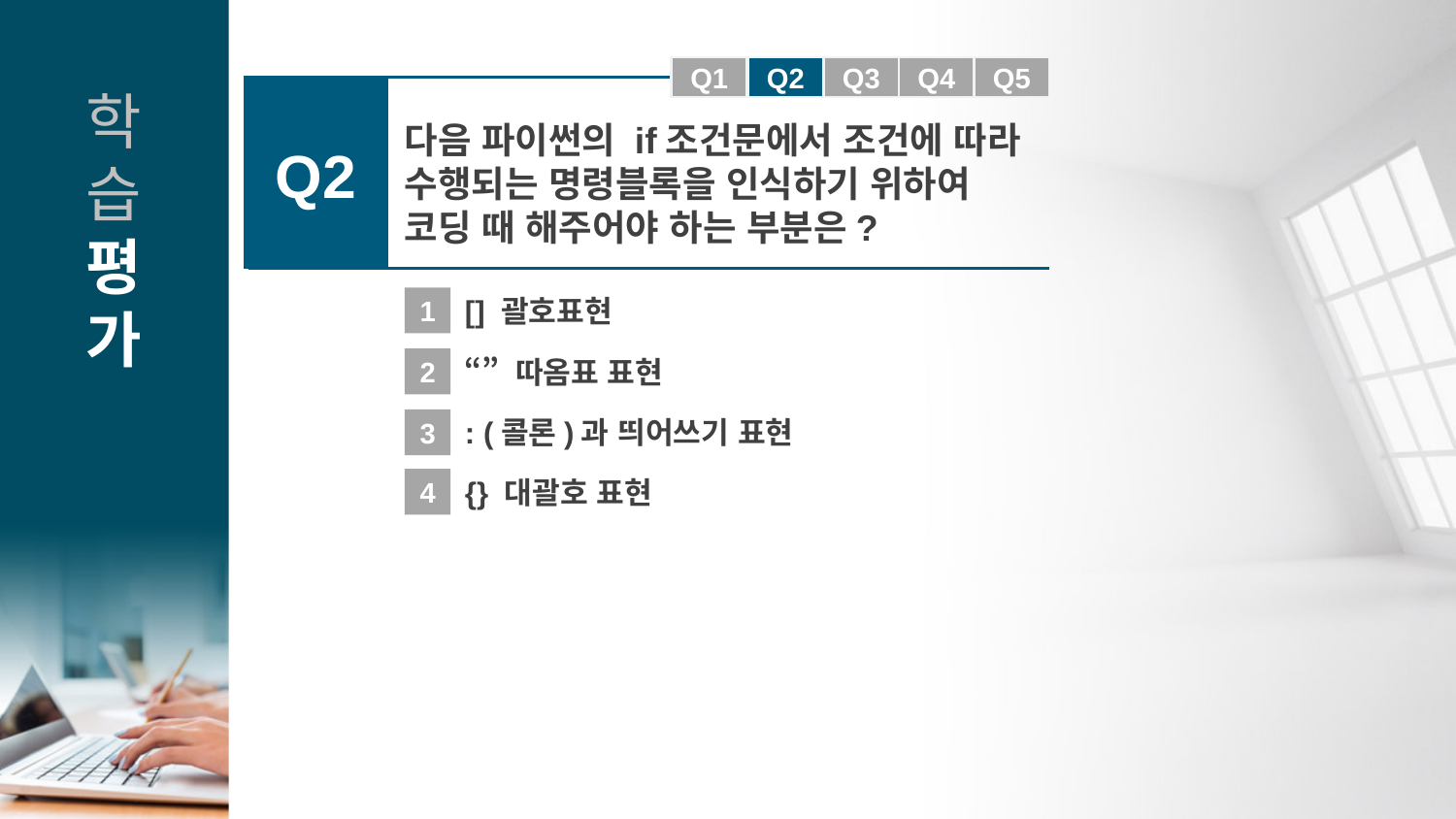

Q1
Q1
Q2
Q3
Q4
Q5
Q2
다음 파이썬의 if조건문에서 조건에 따라 수행되는 명령블록을 인식하기 위하여
코딩 때 해주어야 하는 부분은?
1
[] 괄호표현
2
“” 따옴표 표현
: (콜론)과 띄어쓰기 표현
3
4
{} 대괄호 표현